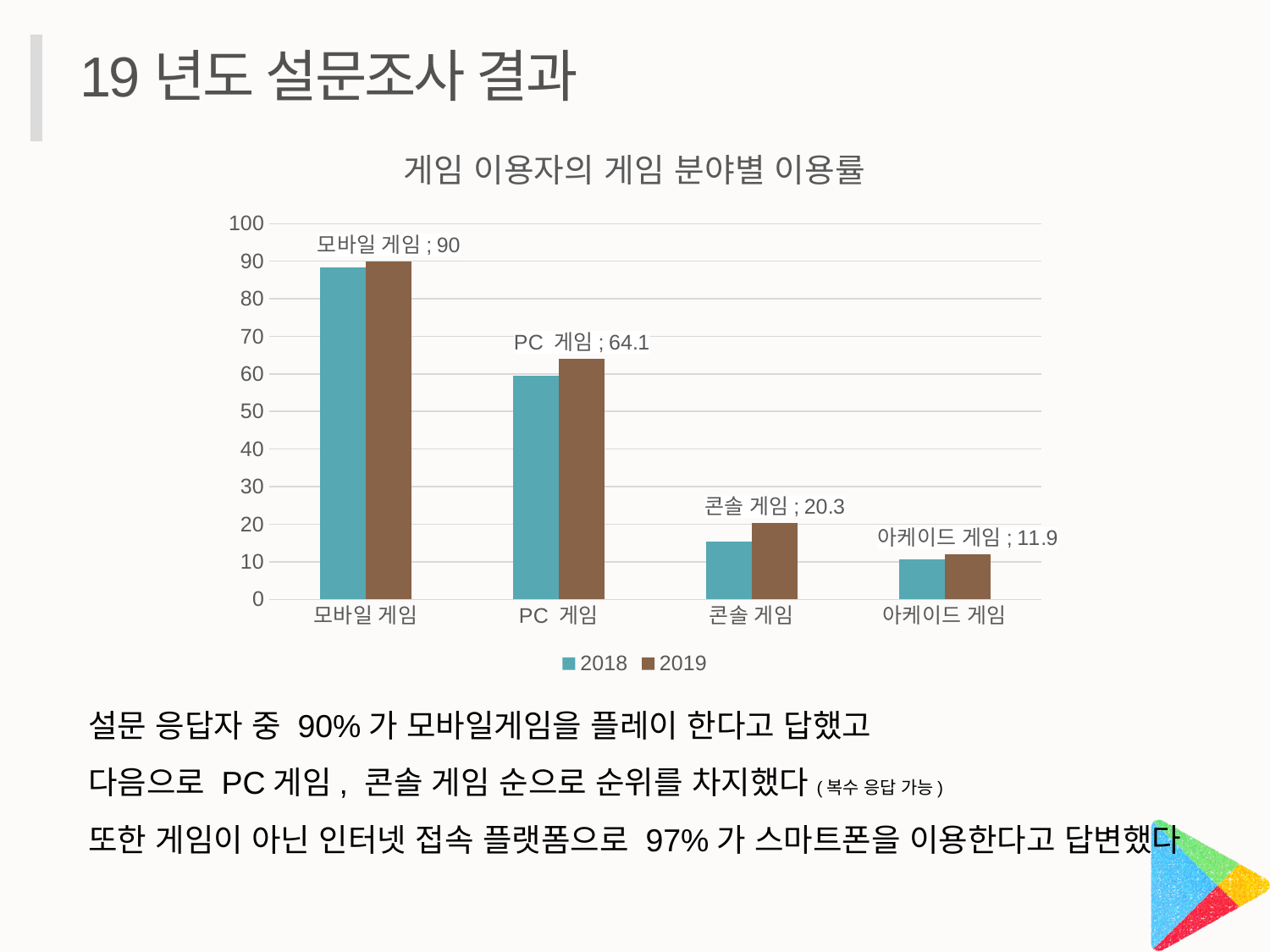

19년도 설문조사 결과

### Chart: 게임 이용자의 게임 분야별 이용률

| Category | 2018 | 2019 |
|---|---|---|
| 모바일 게임 | 88.3 | 90.0 |
| PC 게임 | 59.6 | 64.1 |
| 콘솔 게임 | 15.4 | 20.3 |
| 아케이드 게임 | 10.6 | 11.9 |
설문 응답자 중 90%가 모바일게임을 플레이 한다고 답했고
다음으로 PC게임, 콘솔 게임 순으로 순위를 차지했다(복수 응답 가능)
또한 게임이 아닌 인터넷 접속 플랫폼으로 97%가 스마트폰을 이용한다고 답변했다